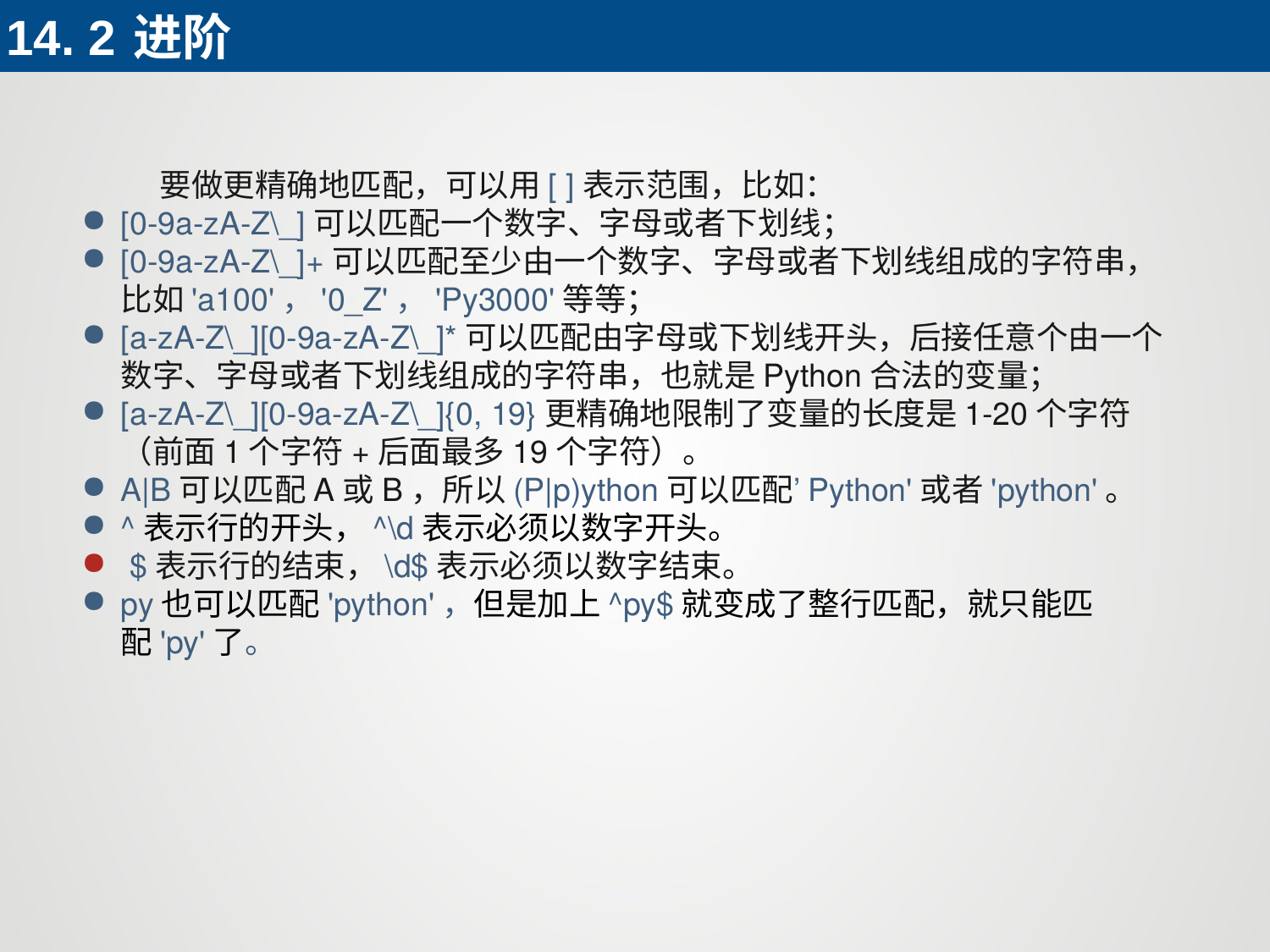

14. 2	进阶
        要做更精确地匹配，可以用[ ]表示范围，比如：
[0-9a-zA-Z\_]可以匹配一个数字、字母或者下划线；
[0-9a-zA-Z\_]+可以匹配至少由一个数字、字母或者下划线组成的字符串，比如'a100'，'0_Z'，'Py3000'等等；
[a-zA-Z\_][0-9a-zA-Z\_]*可以匹配由字母或下划线开头，后接任意个由一个数字、字母或者下划线组成的字符串，也就是Python合法的变量；
[a-zA-Z\_][0-9a-zA-Z\_]{0, 19}更精确地限制了变量的长度是1-20个字符（前面1个字符+后面最多19个字符）。
A|B可以匹配A或B，所以(P|p)ython可以匹配’Python'或者'python'。
^表示行的开头，^\d表示必须以数字开头。
 $表示行的结束，\d$表示必须以数字结束。
py也可以匹配'python'，但是加上^py$就变成了整行匹配，就只能匹配'py'了。